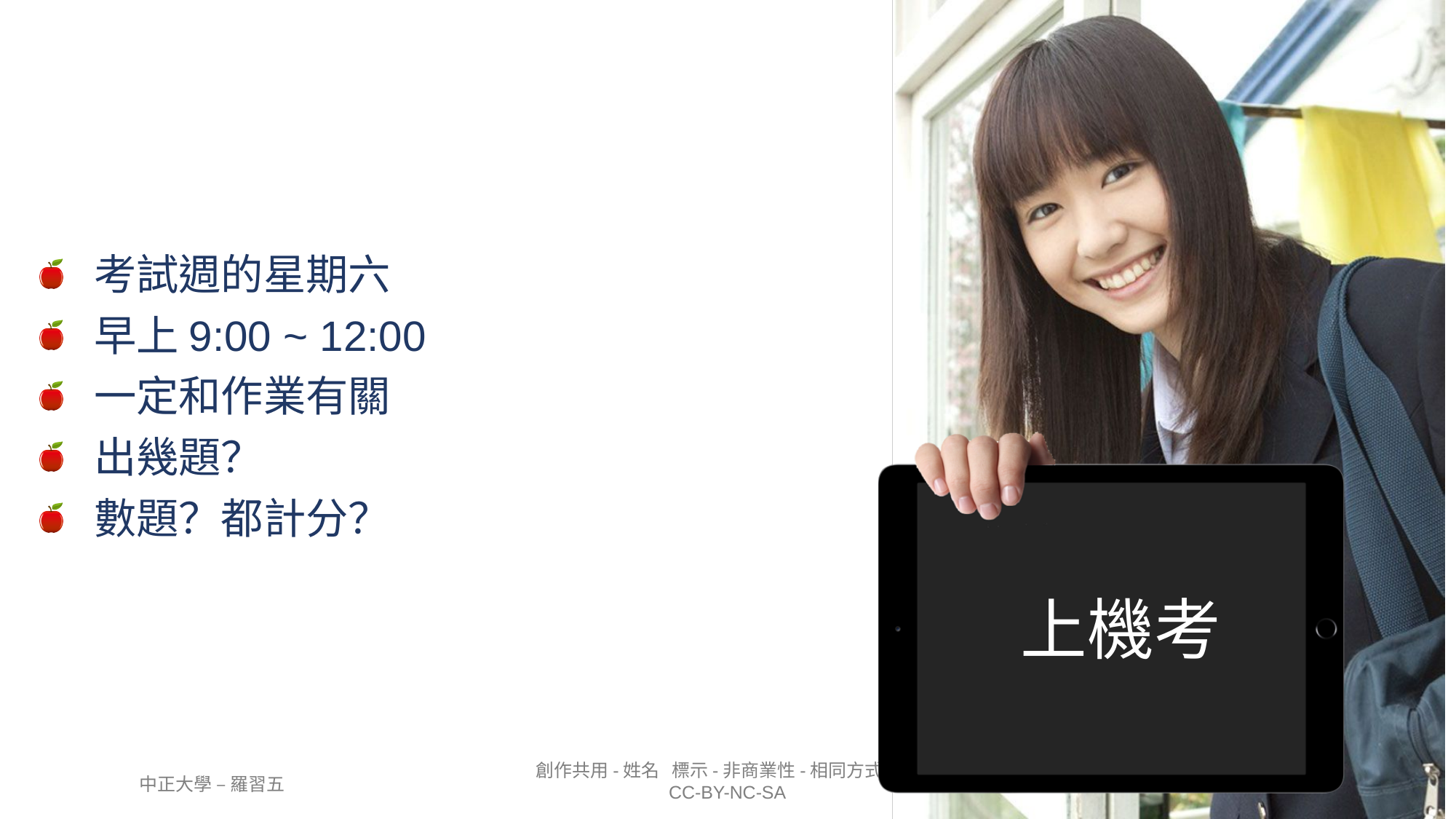

考試週的星期六
早上9:00 ~ 12:00
一定和作業有關
出幾題？
數題？都計分？
# 上機考